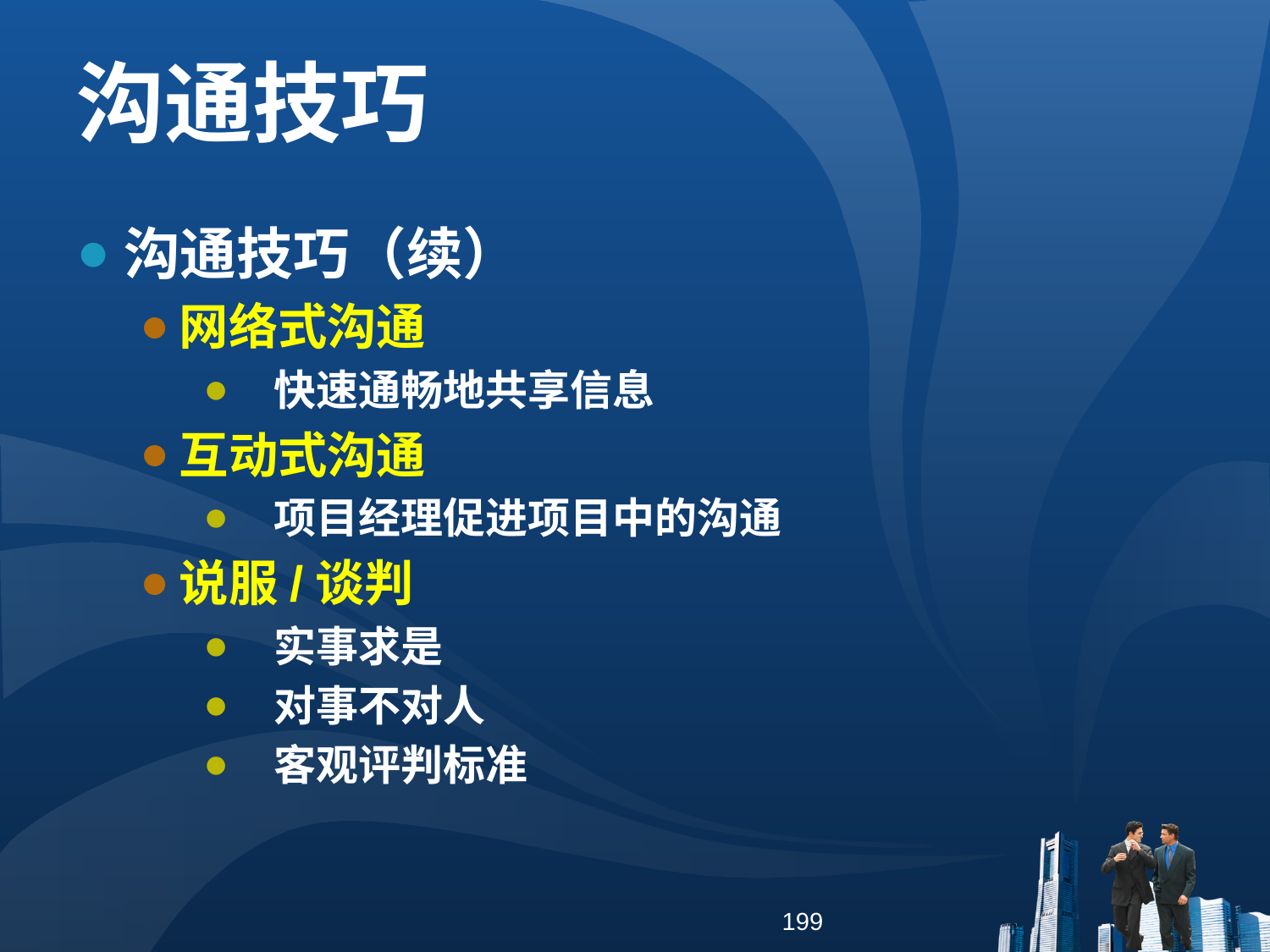

沟通技巧
沟通技巧（续）
网络式沟通
   快速通畅地共享信息
互动式沟通
   项目经理促进项目中的沟通
说服/谈判
   实事求是
   对事不对人
   客观评判标准
199